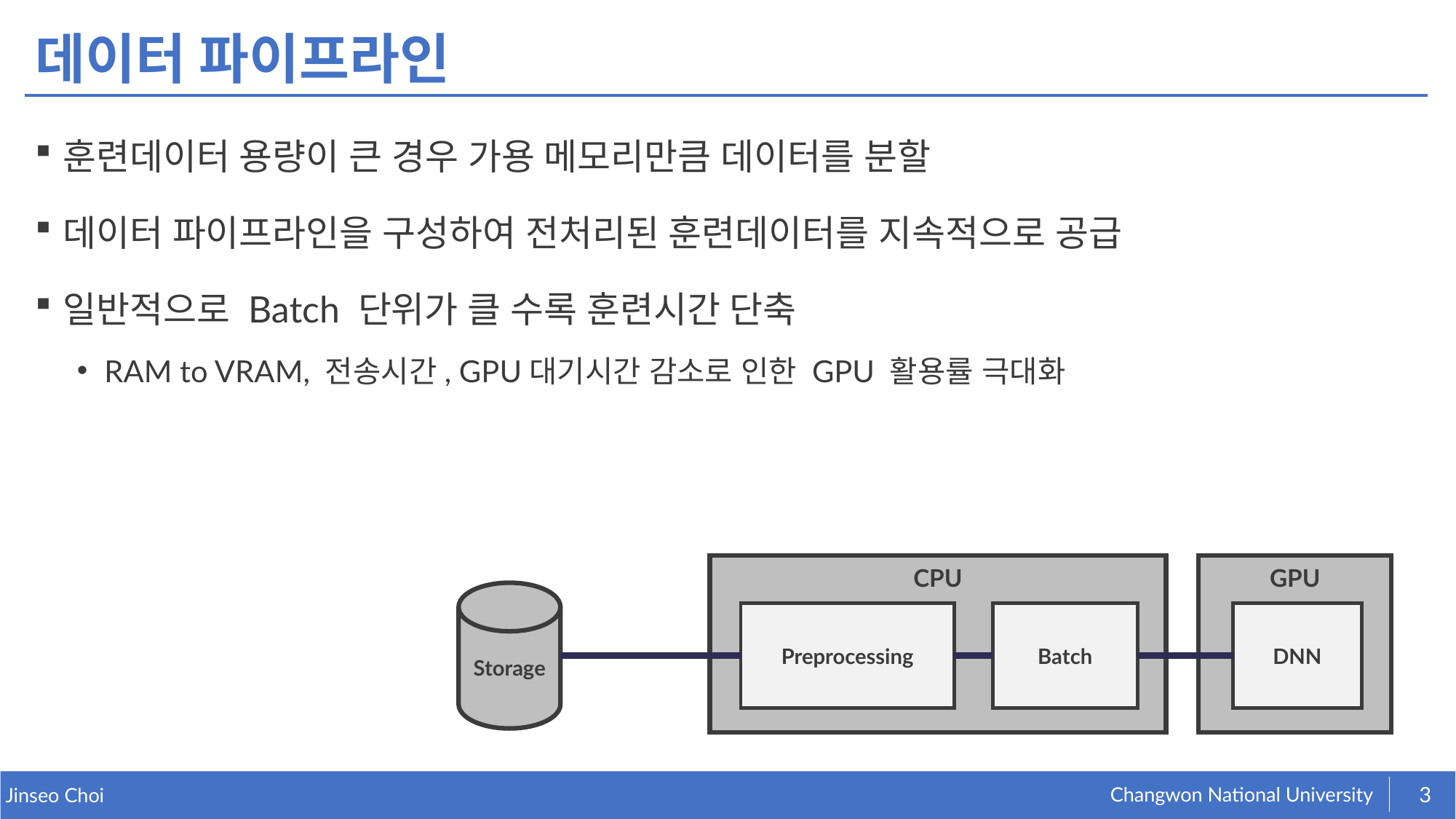

# 데이터 파이프라인
훈련데이터 용량이 큰 경우 가용 메모리만큼 데이터를 분할
데이터 파이프라인을 구성하여 전처리된 훈련데이터를 지속적으로 공급
일반적으로 Batch 단위가 클 수록 훈련시간 단축
RAM to VRAM, 전송시간, GPU대기시간 감소로 인한 GPU 활용률 극대화

GPU

CPU

Storage
Preprocessing
Batch
DNN
3